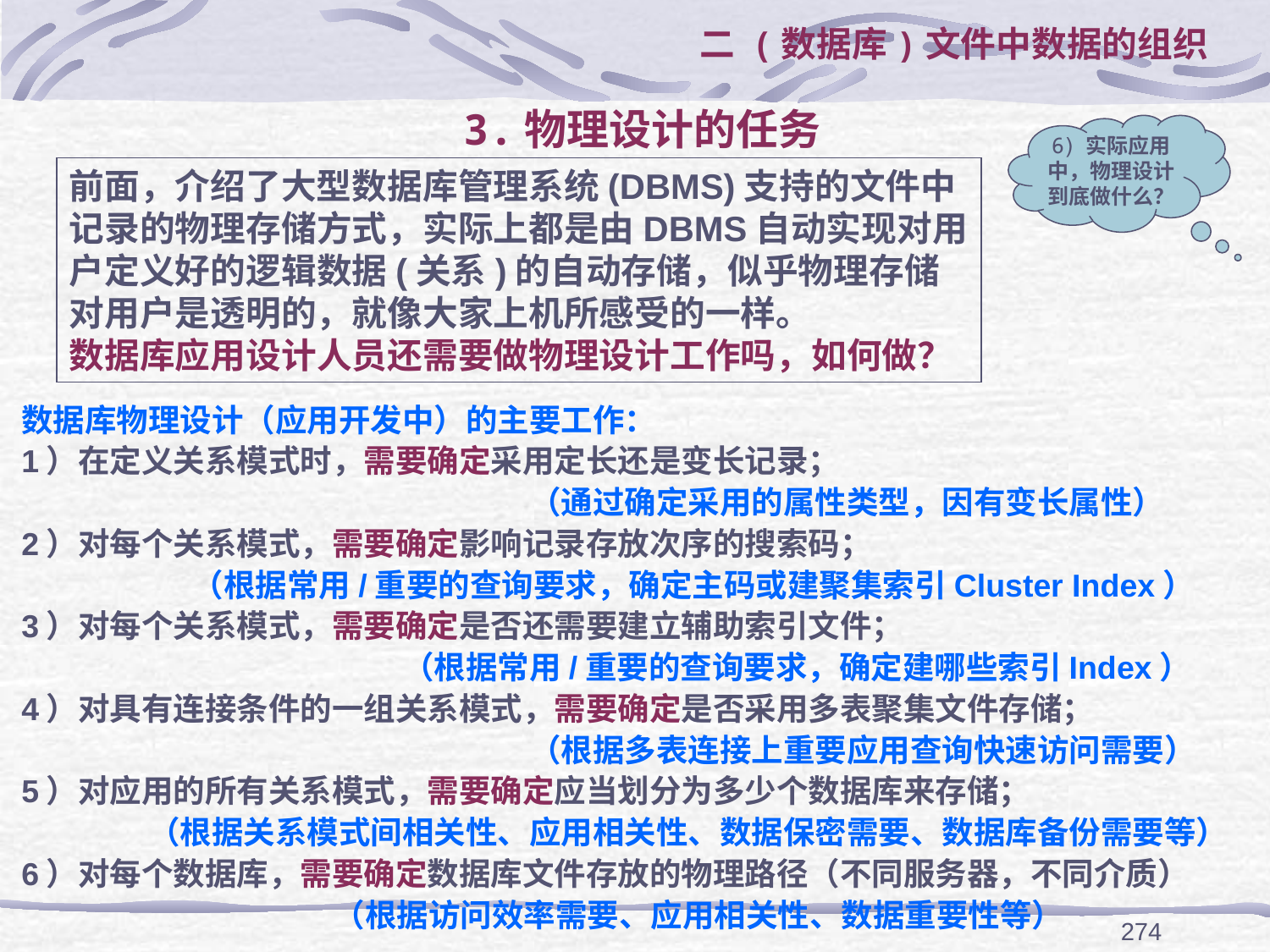

二 (数据库)文件中数据的组织
# 3.物理设计的任务
6) 实际应用中，物理设计到底做什么？
前面，介绍了大型数据库管理系统(DBMS)支持的文件中记录的物理存储方式，实际上都是由DBMS自动实现对用户定义好的逻辑数据(关系)的自动存储，似乎物理存储对用户是透明的，就像大家上机所感受的一样。
数据库应用设计人员还需要做物理设计工作吗，如何做？
数据库物理设计（应用开发中）的主要工作：
1）在定义关系模式时，需要确定采用定长还是变长记录；
   				（通过确定采用的属性类型，因有变长属性）
2）对每个关系模式，需要确定影响记录存放次序的搜索码；
	     （根据常用/重要的查询要求，确定主码或建聚集索引Cluster Index）
3）对每个关系模式，需要确定是否还需要建立辅助索引文件；
			（根据常用/重要的查询要求，确定建哪些索引Index）
4）对具有连接条件的一组关系模式，需要确定是否采用多表聚集文件存储；
				（根据多表连接上重要应用查询快速访问需要）
5）对应用的所有关系模式，需要确定应当划分为多少个数据库来存储；
	（根据关系模式间相关性、应用相关性、数据保密需要、数据库备份需要等）
6）对每个数据库，需要确定数据库文件存放的物理路径（不同服务器，不同介质）
		       （根据访问效率需要、应用相关性、数据重要性等）
274